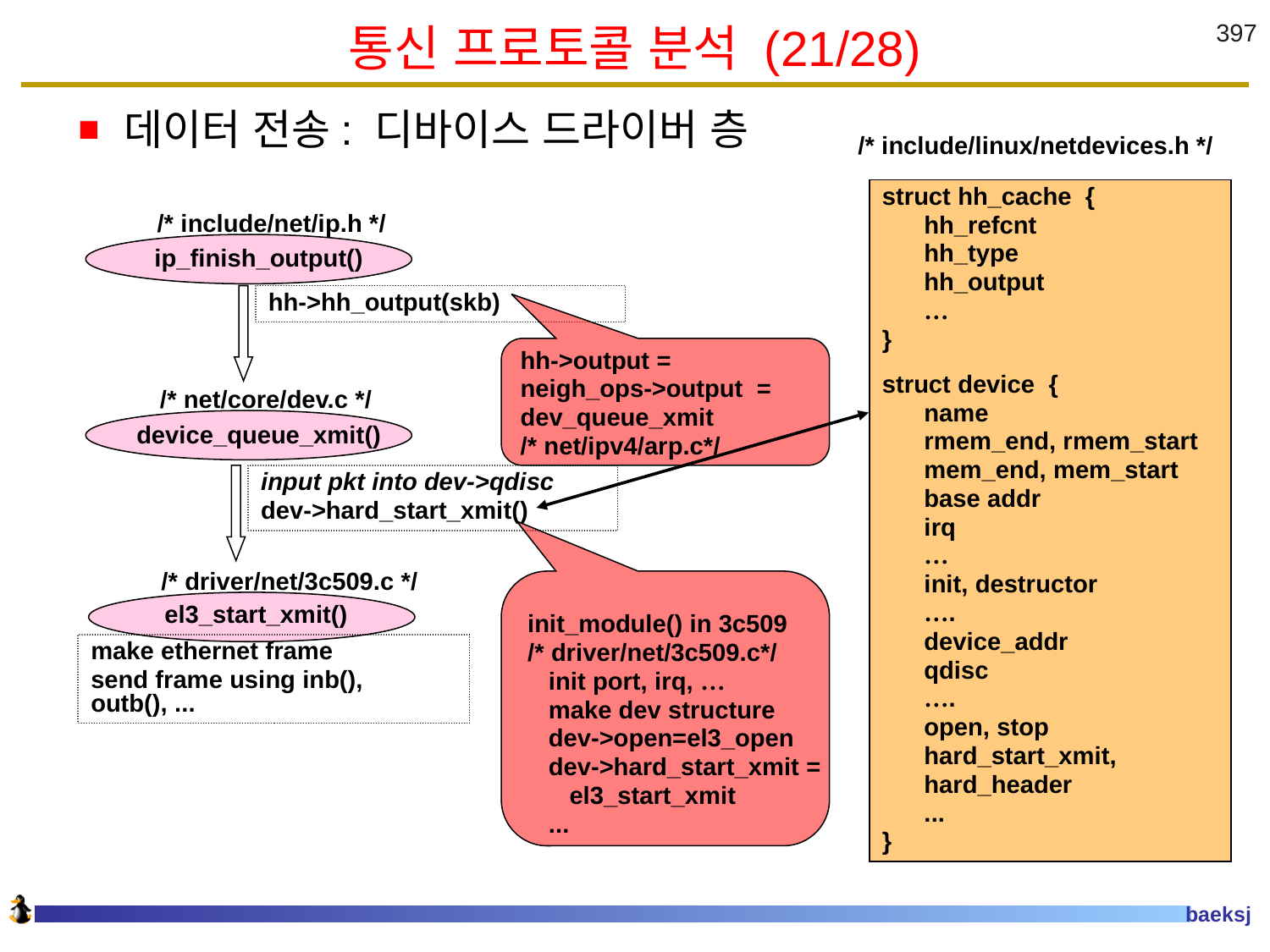

# 통신 프로토콜 분석 (21/28)
397
데이터 전송: 디바이스 드라이버 층
/* include/linux/netdevices.h */
struct hh_cache  {
      hh_refcnt
      hh_type
      hh_output
      …
}

struct device  {
      name
      rmem_end, rmem_start
      mem_end, mem_start
      base addr
      irq
      …
      init, destructor
      ….
      device_addr
      qdisc
      ….
      open, stop
      hard_start_xmit,
      hard_header
      ...
}
 /* include/net/ip.h */

    ip_finish_output()

hh->hh_output(skb)

hh->output =
neigh_ops->output  =
dev_queue_xmit
/* net/ipv4/arp.c*/

 /* net/core/dev.c */

    device_queue_xmit()

input pkt into dev->qdisc
dev->hard_start_xmit()
 /* driver/net/3c509.c */

init_module() in 3c509
/* driver/net/3c509.c*/
   init port, irq, …
   make dev structure
   dev->open=el3_open
   dev->hard_start_xmit =
      el3_start_xmit
   ...

    el3_start_xmit()
make ethernet frame
send frame using inb(), outb(), ...